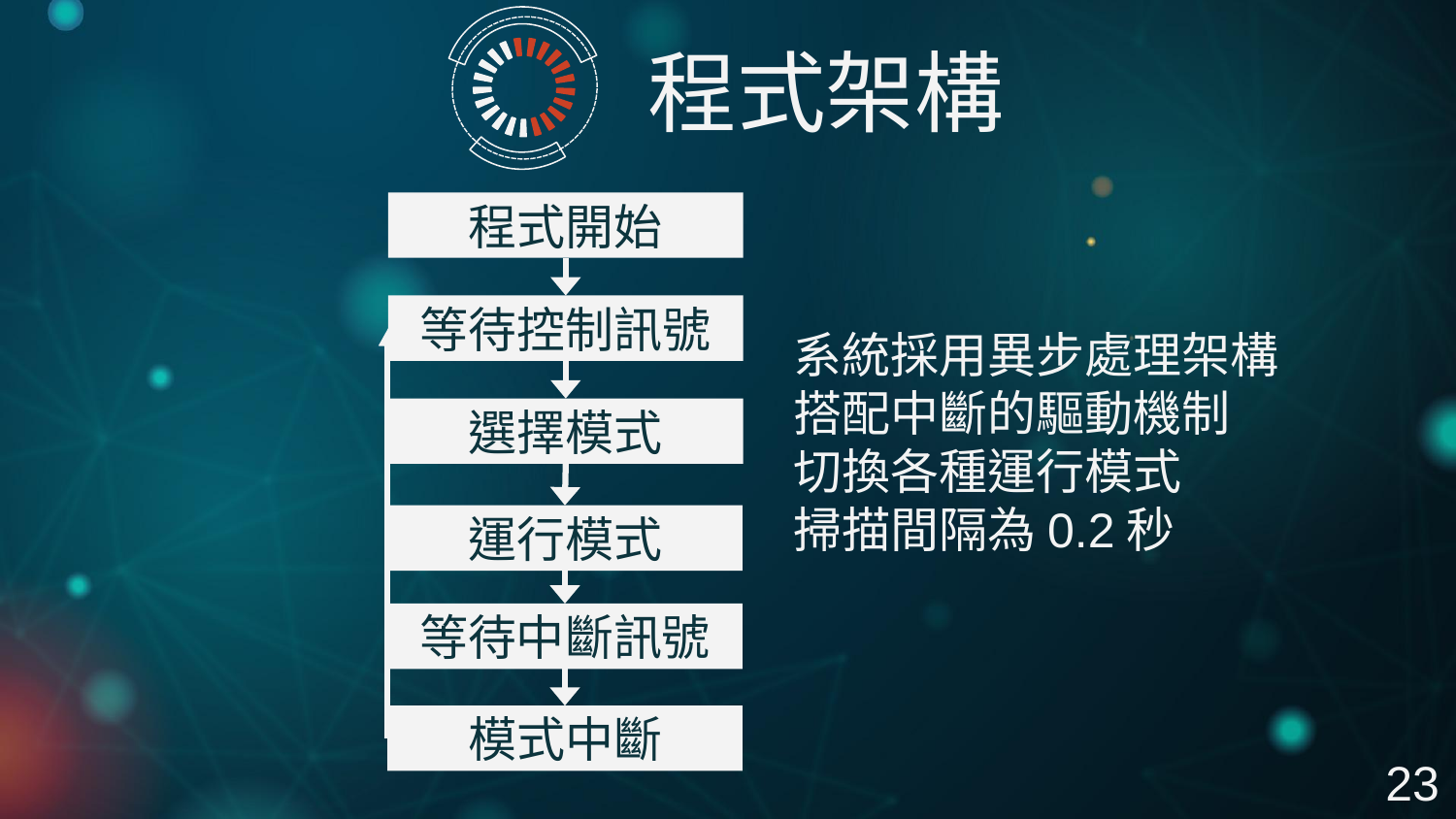

程式架構

程式開始
# 系統採用異步處理架構 搭配中斷的驅動機制 切換各種運行模式 掃描間隔為0.2秒
等待控制訊號
選擇模式
運行模式
等待中斷訊號
模式中斷